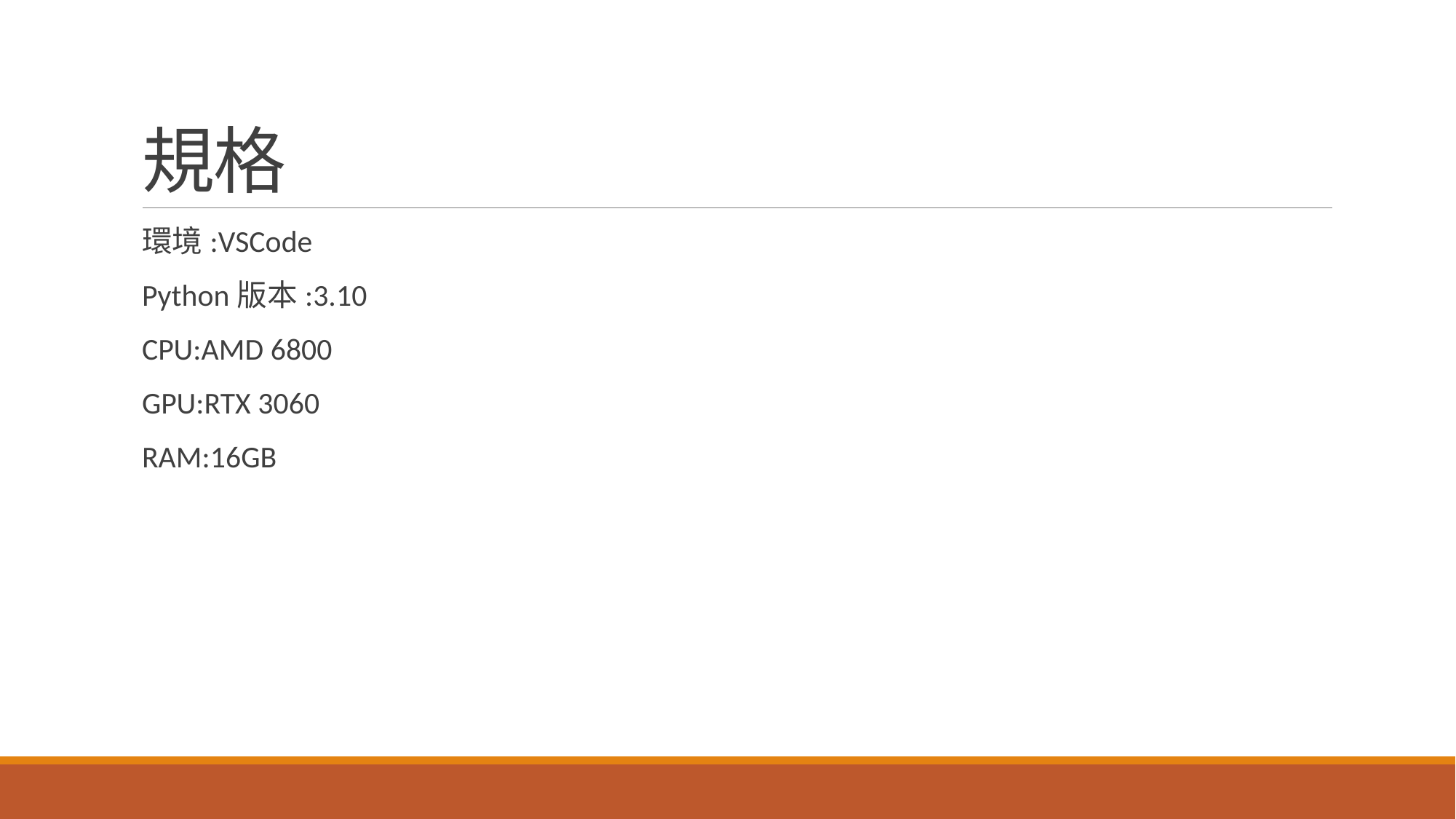

# 規格
環境:VSCode
Python版本:3.10
CPU:AMD 6800
GPU:RTX 3060
RAM:16GB